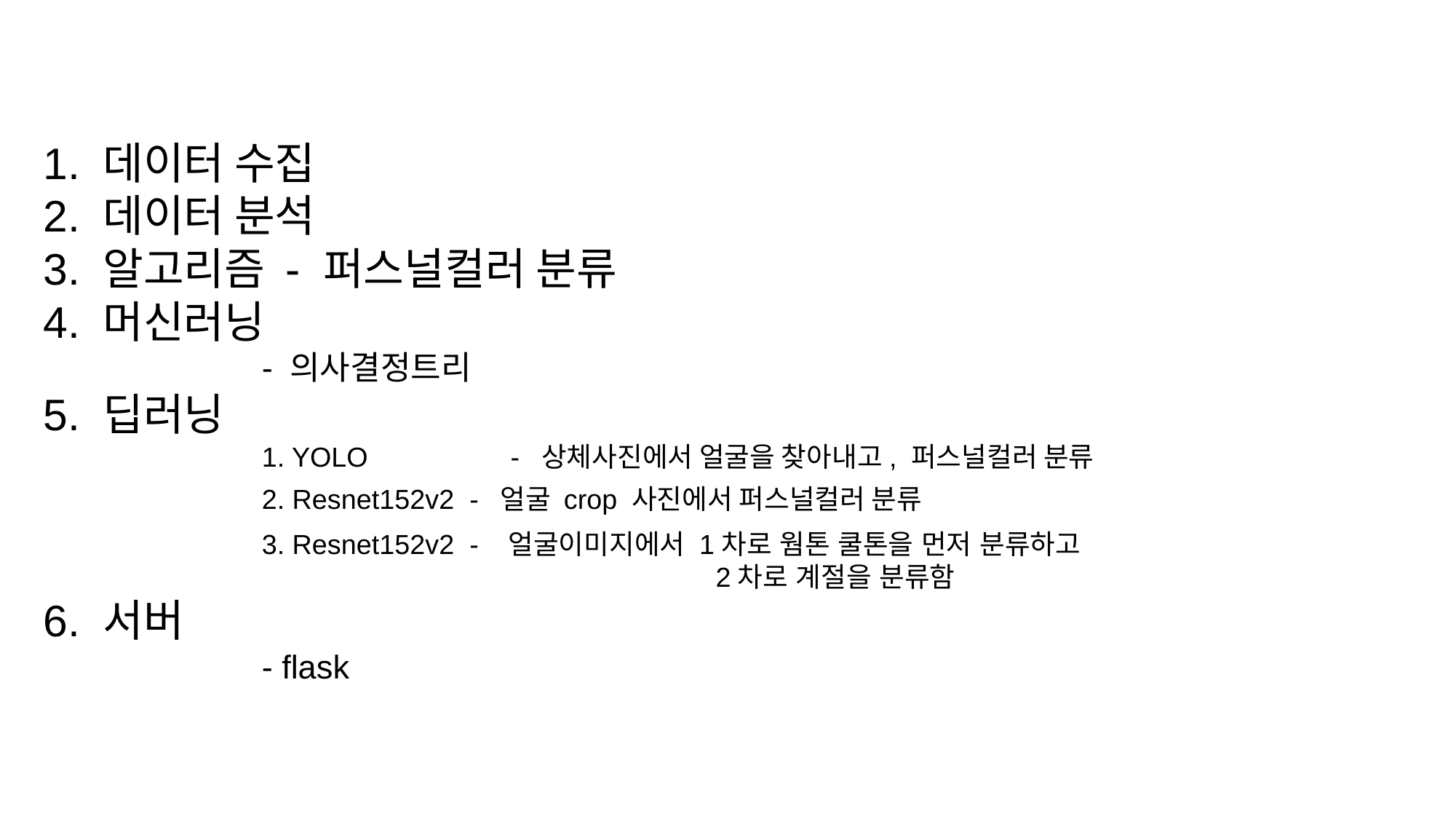

1. 데이터 수집
2. 데이터 분석
3. 알고리즘 - 퍼스널컬러 분류
4. 머신러닝
		- 의사결정트리
5. 딥러닝
		1. YOLO		    -  상체사진에서 얼굴을 찾아내고, 퍼스널컬러 분류

		2. Resnet152v2  -  얼굴 crop 사진에서 퍼스널컬러 분류

		3. Resnet152v2  -   얼굴이미지에서 1차로 웜톤 쿨톤을 먼저 분류하고
                                                                                        2차로 계절을 분류함
6. 서버
		- flask